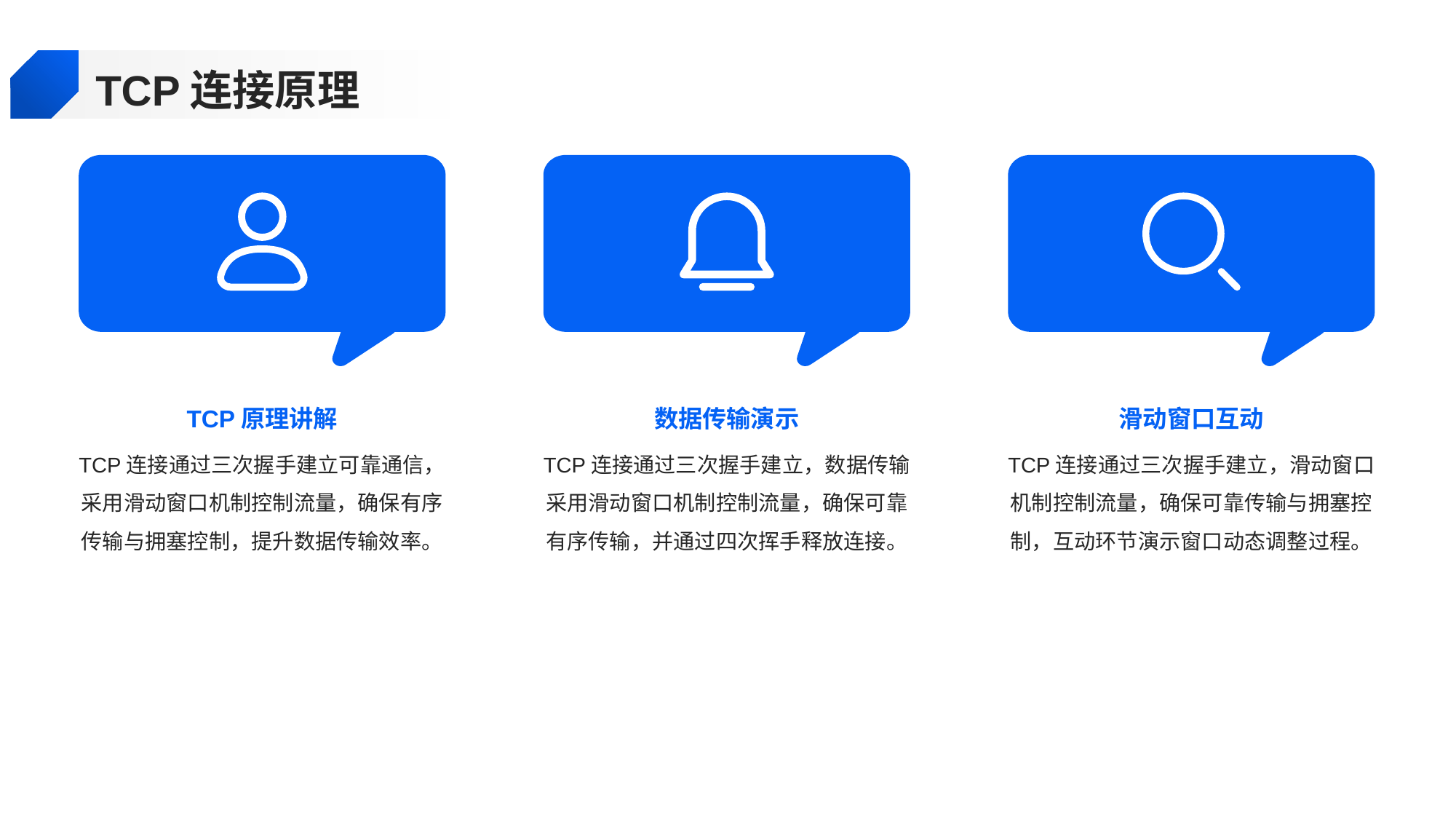

TCP连接原理

TCP原理讲解
数据传输演示
滑动窗口互动
TCP连接通过三次握手建立可靠通信，采用滑动窗口机制控制流量，确保有序传输与拥塞控制，提升数据传输效率。
TCP连接通过三次握手建立，数据传输采用滑动窗口机制控制流量，确保可靠有序传输，并通过四次挥手释放连接。
TCP连接通过三次握手建立，滑动窗口机制控制流量，确保可靠传输与拥塞控制，互动环节演示窗口动态调整过程。